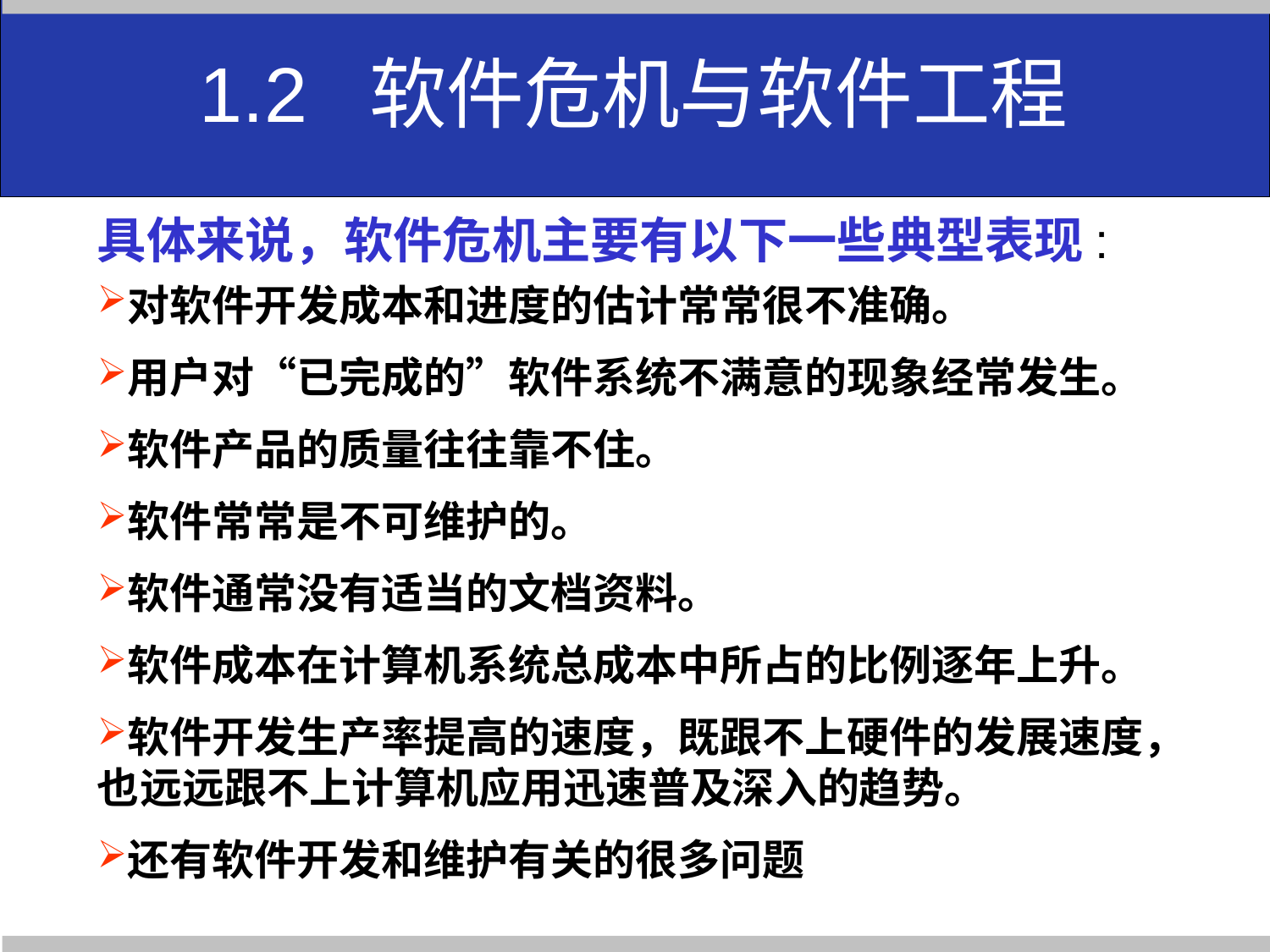

1.2  软件危机与软件工程
具体来说，软件危机主要有以下一些典型表现:
对软件开发成本和进度的估计常常很不准确。
用户对“已完成的”软件系统不满意的现象经常发生。
软件产品的质量往往靠不住。
软件常常是不可维护的。
软件通常没有适当的文档资料。
软件成本在计算机系统总成本中所占的比例逐年上升。
软件开发生产率提高的速度，既跟不上硬件的发展速度，也远远跟不上计算机应用迅速普及深入的趋势。
还有软件开发和维护有关的很多问题
34